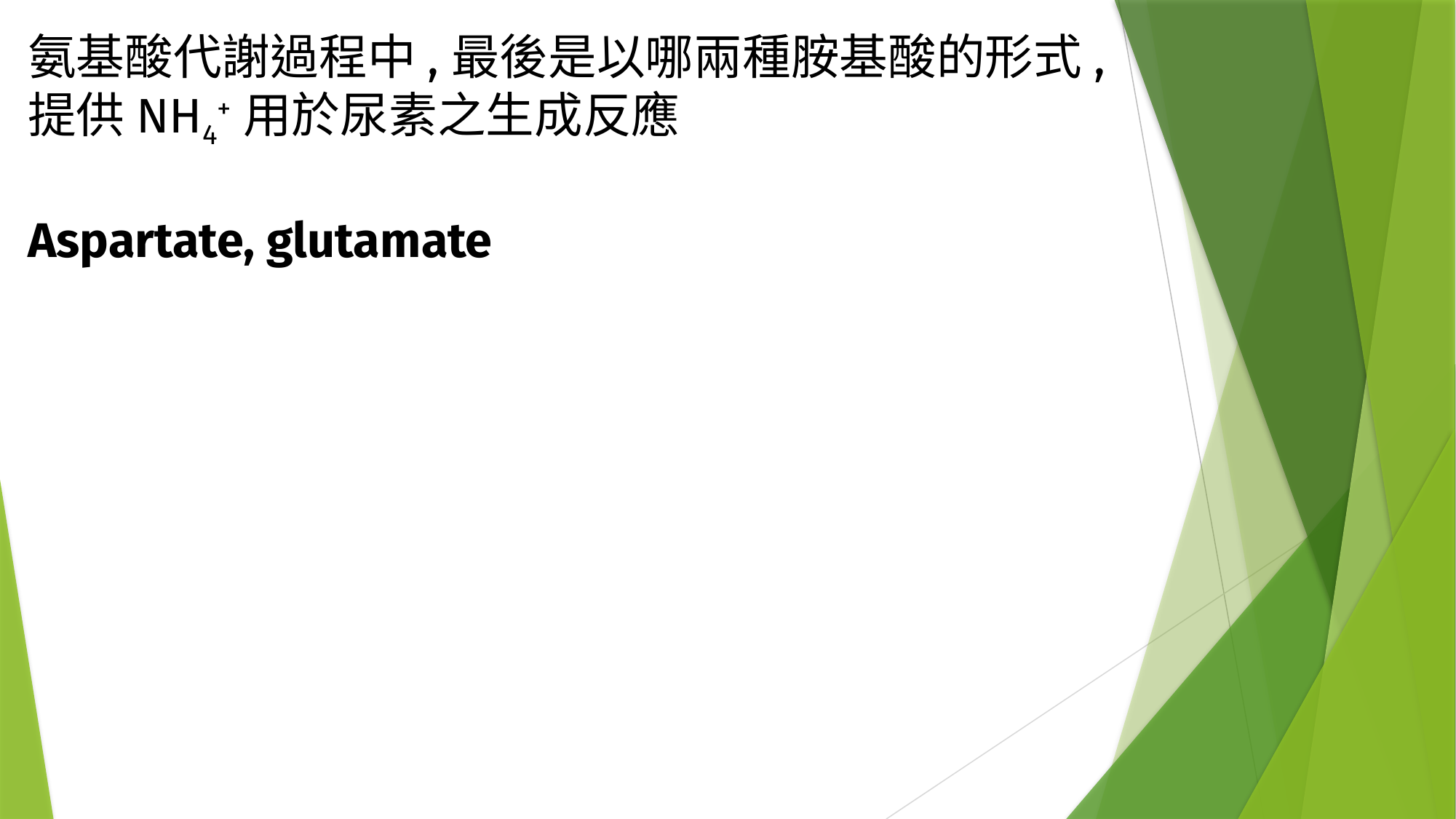

氨基酸代謝過程中,最後是以哪兩種胺基酸的形式,提供NH4+用於尿素之生成反應

Aspartate, glutamate